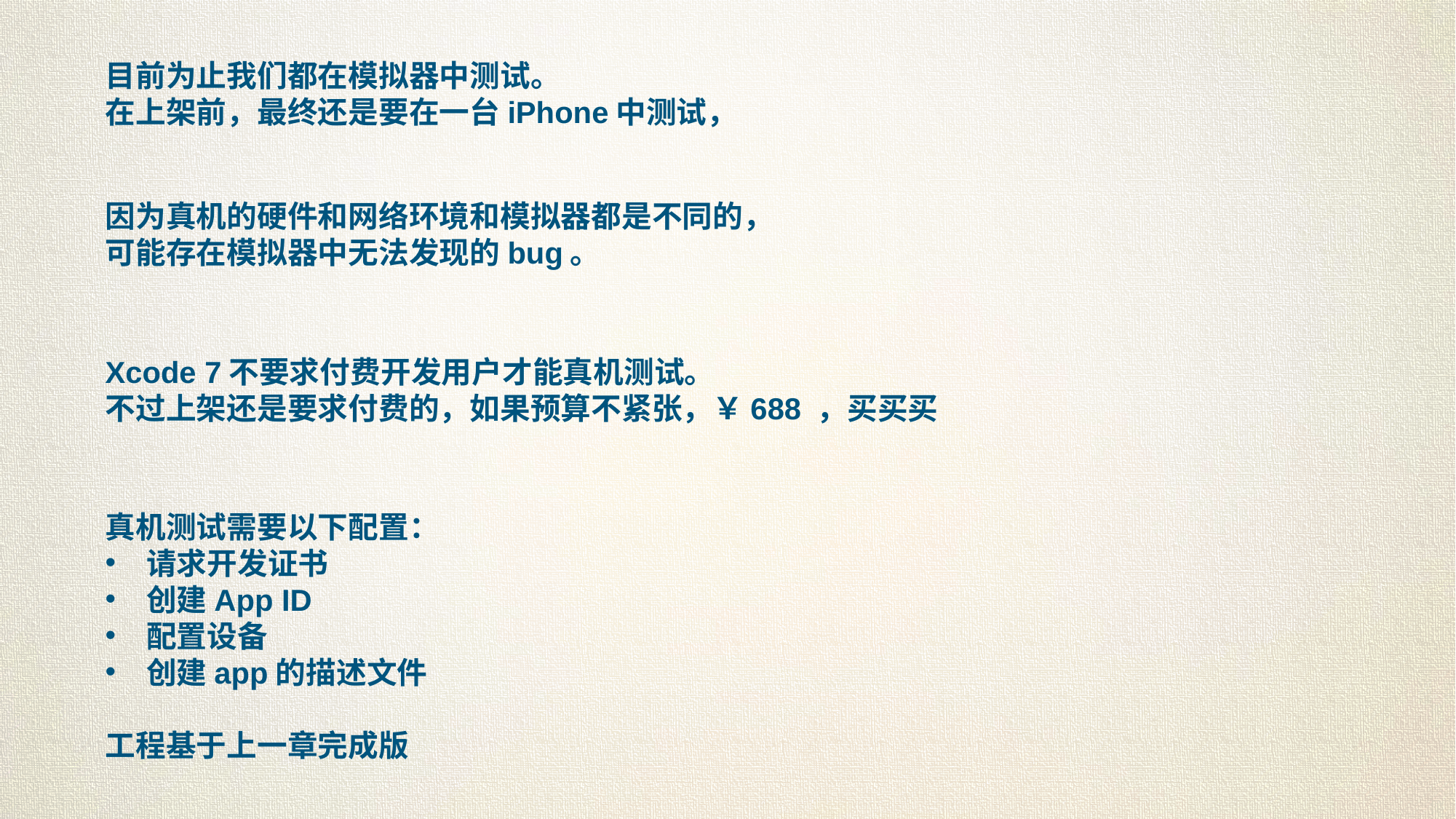

目前为止我们都在模拟器中测试。
在上架前，最终还是要在一台iPhone中测试，

因为真机的硬件和网络环境和模拟器都是不同的，
可能存在模拟器中无法发现的bug。
Xcode 7不要求付费开发用户才能真机测试。
不过上架还是要求付费的，如果预算不紧张，￥688 ，买买买
真机测试需要以下配置：
请求开发证书
创建App ID
配置设备
创建app的描述文件

工程基于上一章完成版